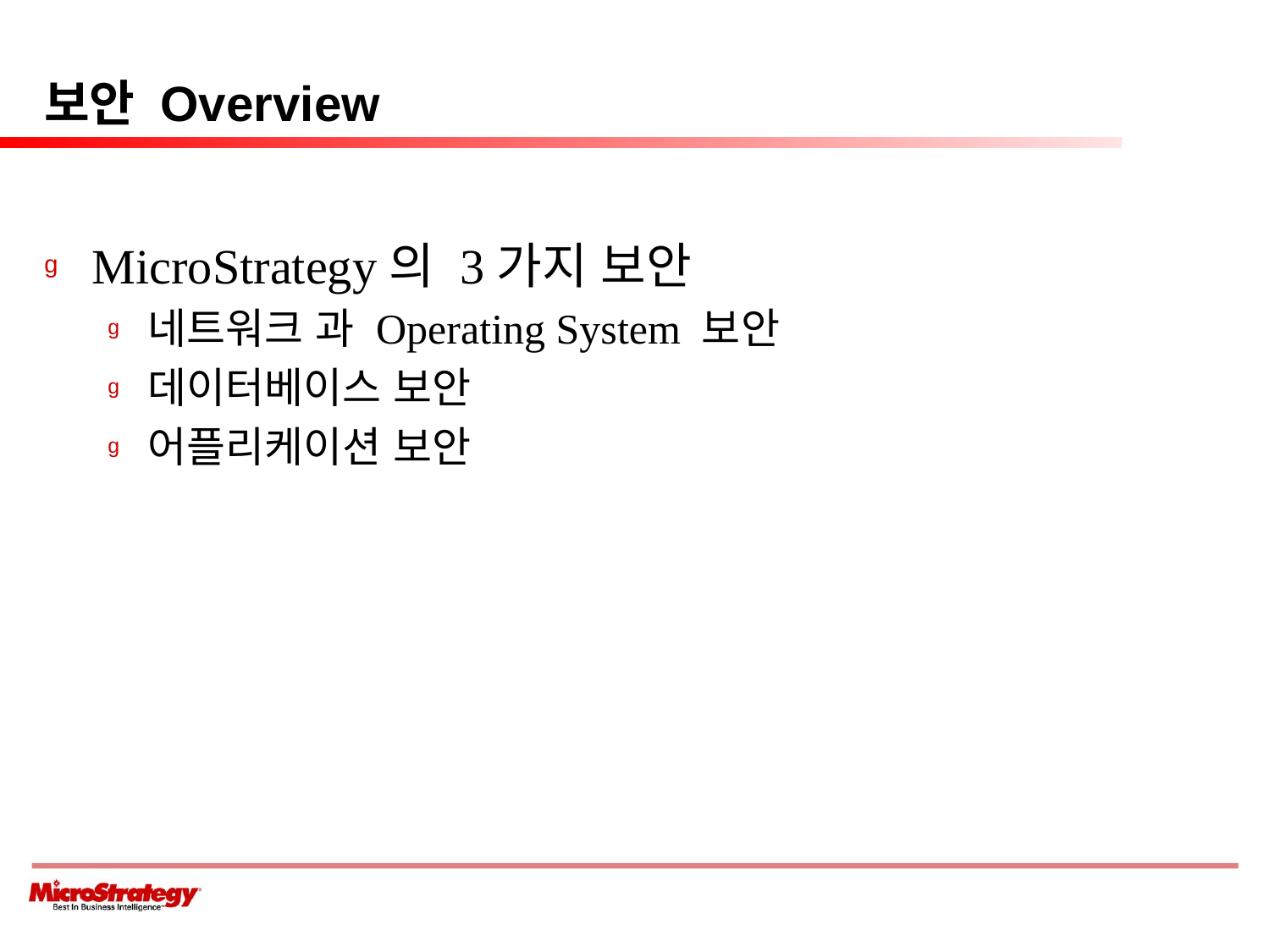

# 보안 Overview

MicroStrategy의 3가지 보안
네트워크 과 Operating System 보안
데이터베이스 보안
어플리케이션 보안